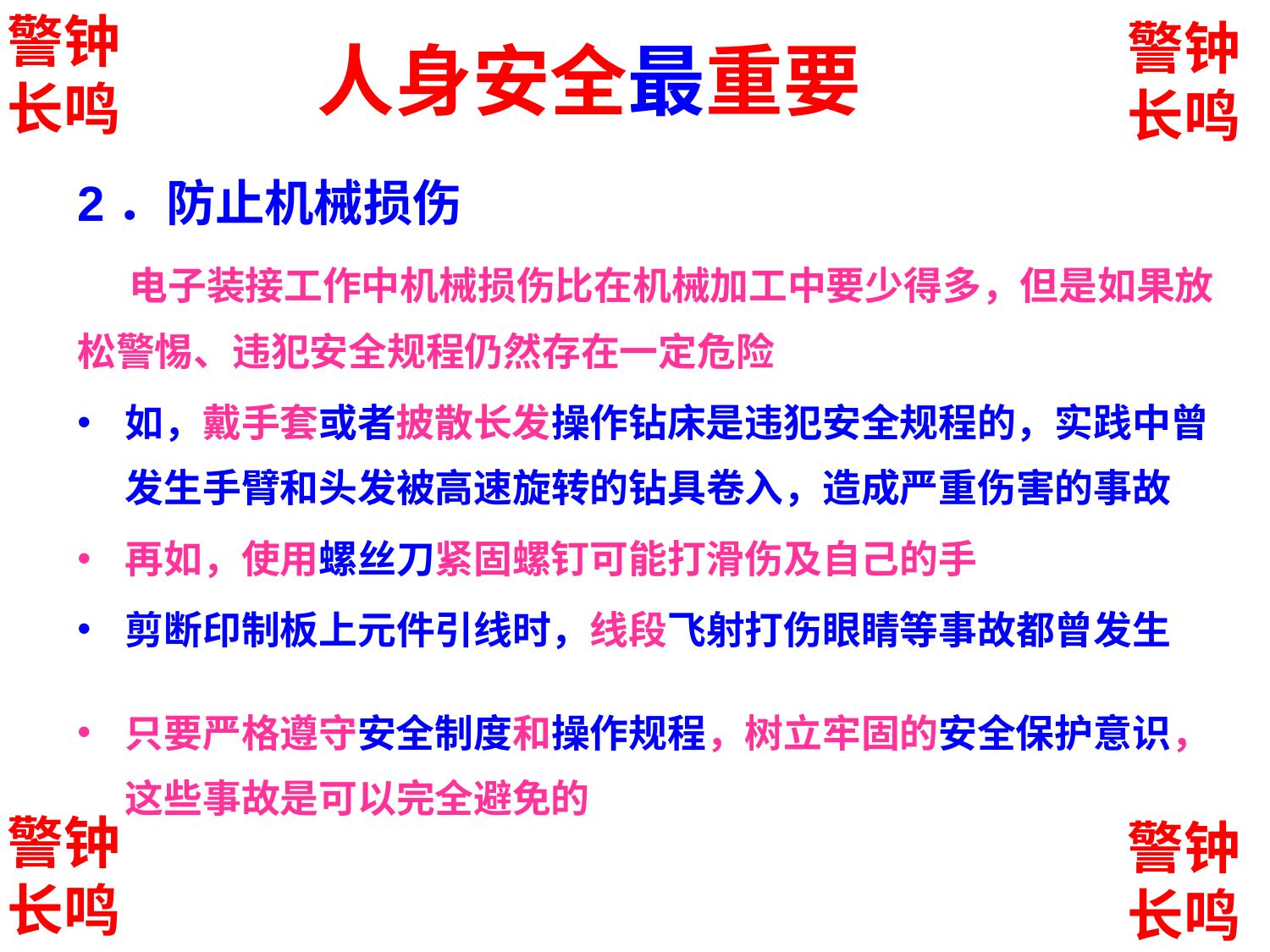

警钟长鸣
警钟长鸣
人身安全最重要
2．防止机械损伤
　 电子装接工作中机械损伤比在机械加工中要少得多，但是如果放松警惕、违犯安全规程仍然存在一定危险
如，戴手套或者披散长发操作钻床是违犯安全规程的，实践中曾发生手臂和头发被高速旋转的钻具卷入，造成严重伤害的事故
再如，使用螺丝刀紧固螺钉可能打滑伤及自己的手
剪断印制板上元件引线时，线段飞射打伤眼睛等事故都曾发生

只要严格遵守安全制度和操作规程，树立牢固的安全保护意识，这些事故是可以完全避免的
警钟长鸣
警钟长鸣